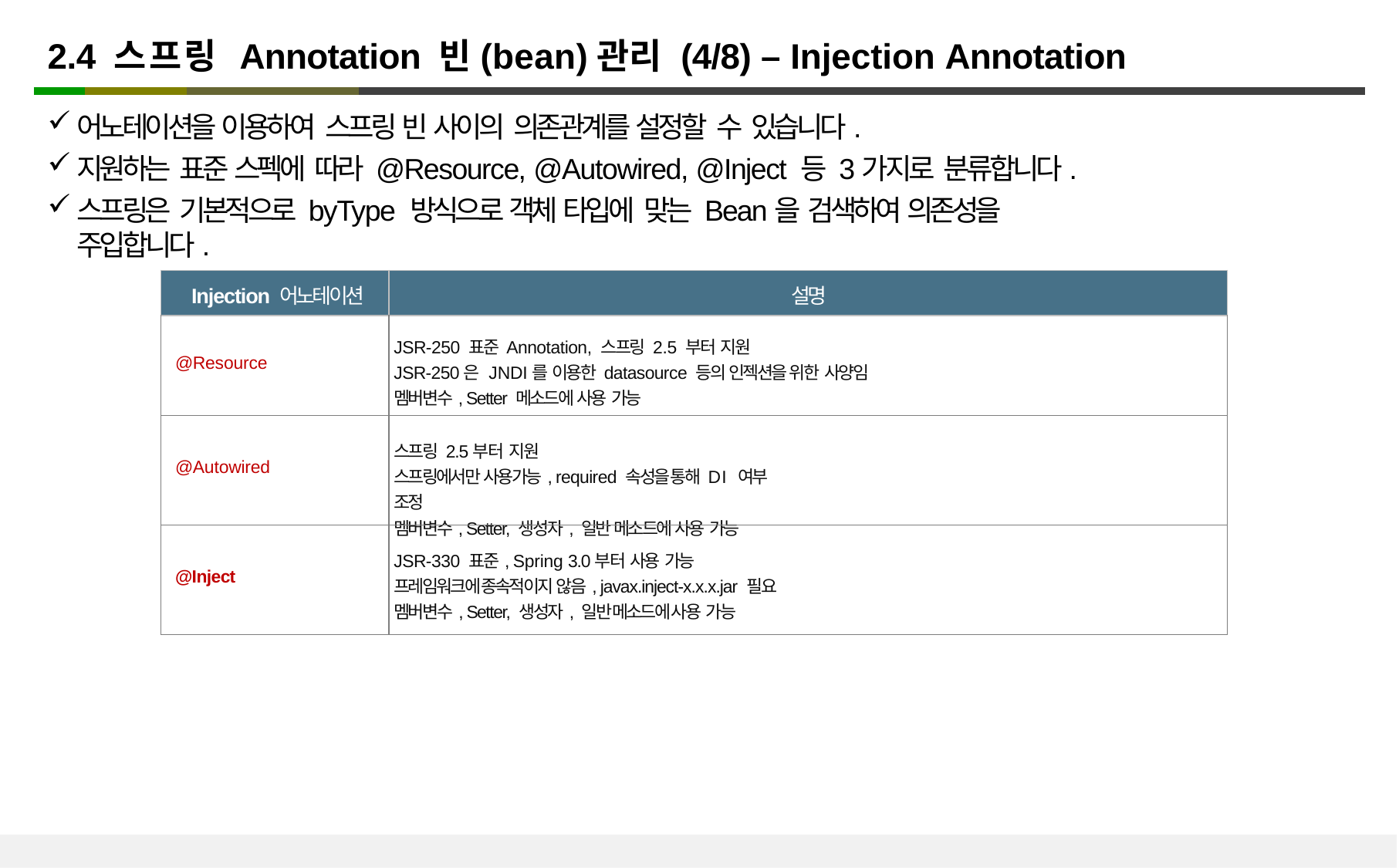

# 2.4 스프링 Annotation 빈(bean)관리 (4/8) – Injection Annotation
어노테이션을 이용하여  스프링 빈 사이의 의존관계를 설정할  수 있습니다.
지원하는 표준 스펙에  따라 @Resource, @Autowired, @Inject 등 3가지로 분류합니다.
스프링은 기본적으로 byType 방식으로 객체 타입에  맞는 Bean을 검색하여 의존성을 주입합니다.

| Injection 어노테이션 | 설명 |
| --- | --- |
| @Resource | JSR-250 표준 Annotation, 스프링 2.5 부터 지원 JSR-250은 JNDI를 이용한 datasource 등의 인젝션을 위한 사양임 멤버변수, Setter 메소드에 사용 가능 |
| @Autowired | 스프링 2.5부터 지원 스프링에서만 사용가능, required 속성을 통해 DI 여부 조정 멤버변수, Setter, 생성자, 일반 메소드에 사용 가능 |
| @Inject | JSR-330 표준, Spring 3.0부터 사용 가능 프레임워크에 종속적이지 않음, javax.inject-x.x.x.jar 필요 멤버변수, Setter, 생성자, 일반 메소드에 사용 가능 |